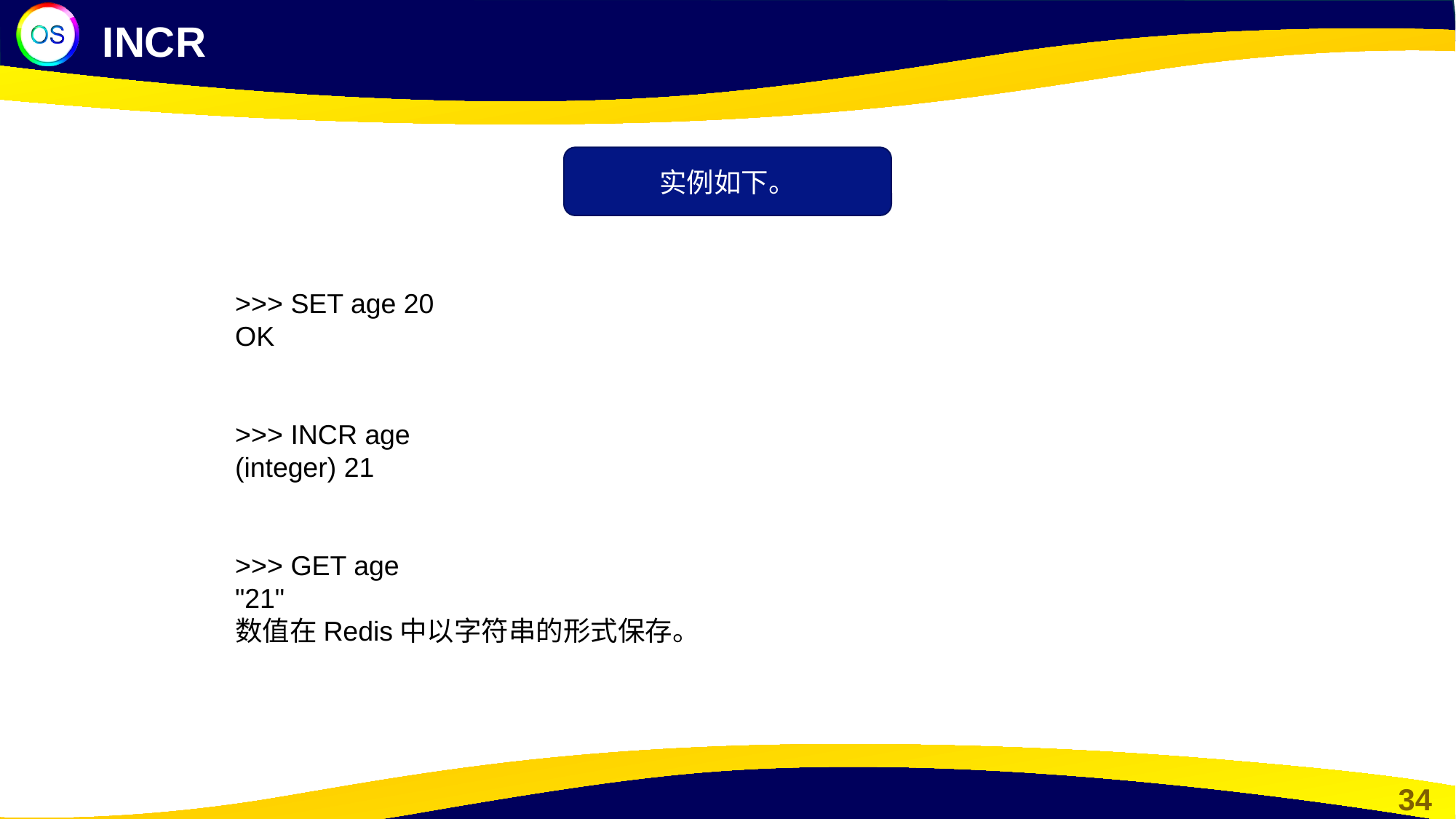

INCR
实例如下。

>>> SET age 20
OK

>>> INCR age
(integer) 21

>>> GET age
"21"
数值在Redis中以字符串的形式保存。